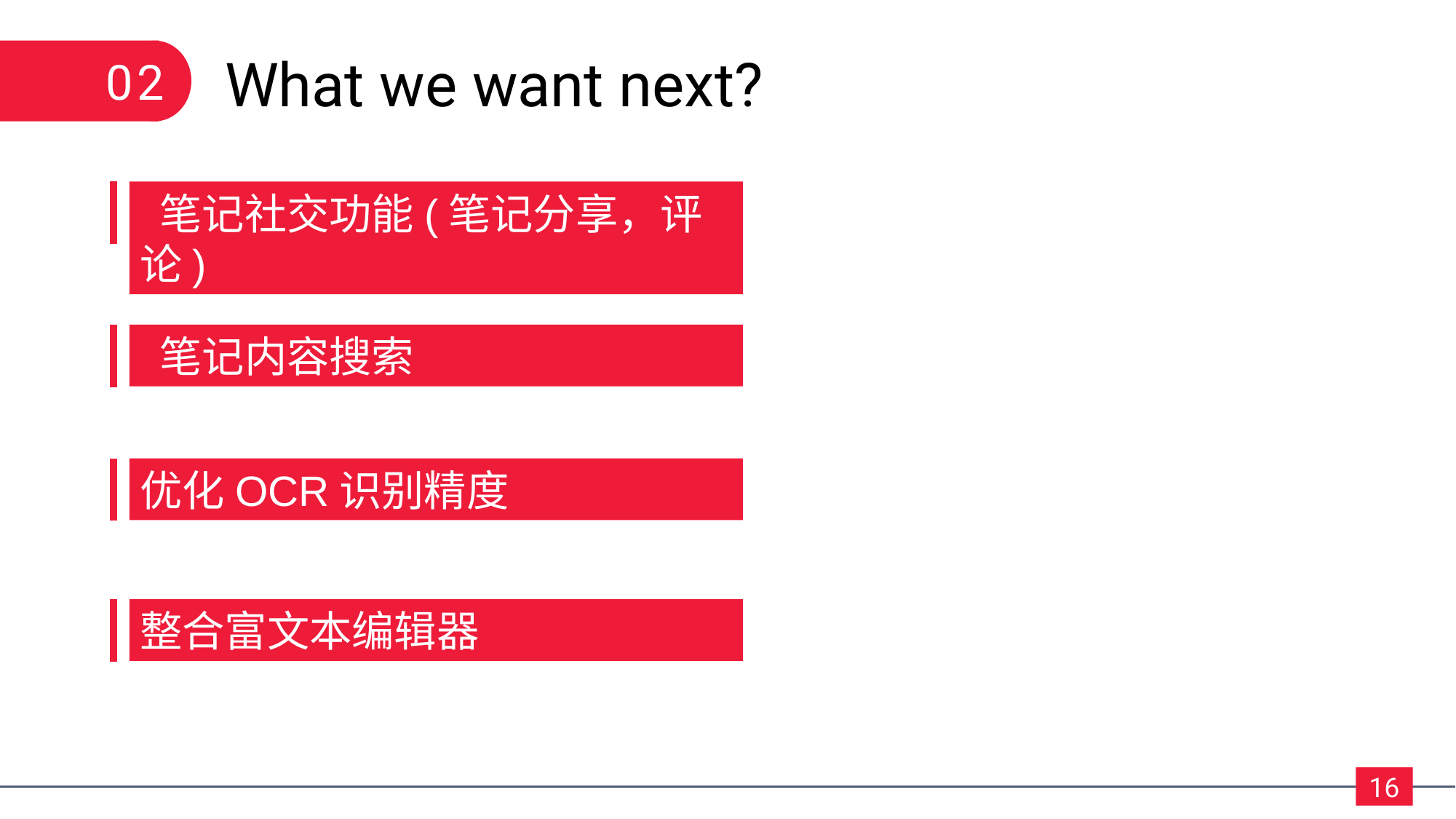

02
What we want next?
 笔记社交功能(笔记分享，评论)
 笔记内容搜索
优化OCR识别精度
整合富文本编辑器
16